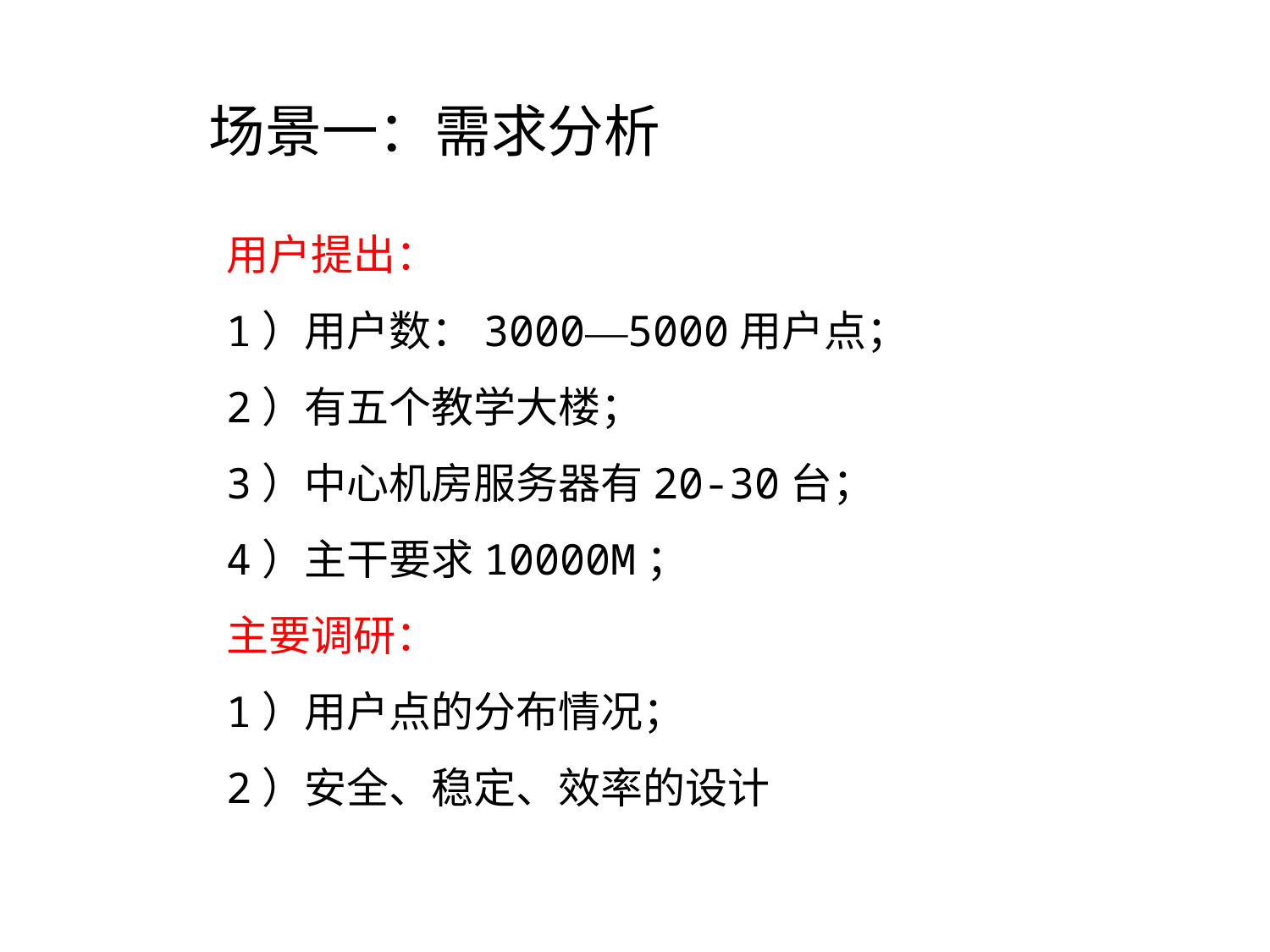

场景一：需求分析
用户提出：
1）用户数：3000—5000用户点；
2）有五个教学大楼；
3）中心机房服务器有20-30台；
4）主干要求10000M；
主要调研：
1）用户点的分布情况；
2）安全、稳定、效率的设计